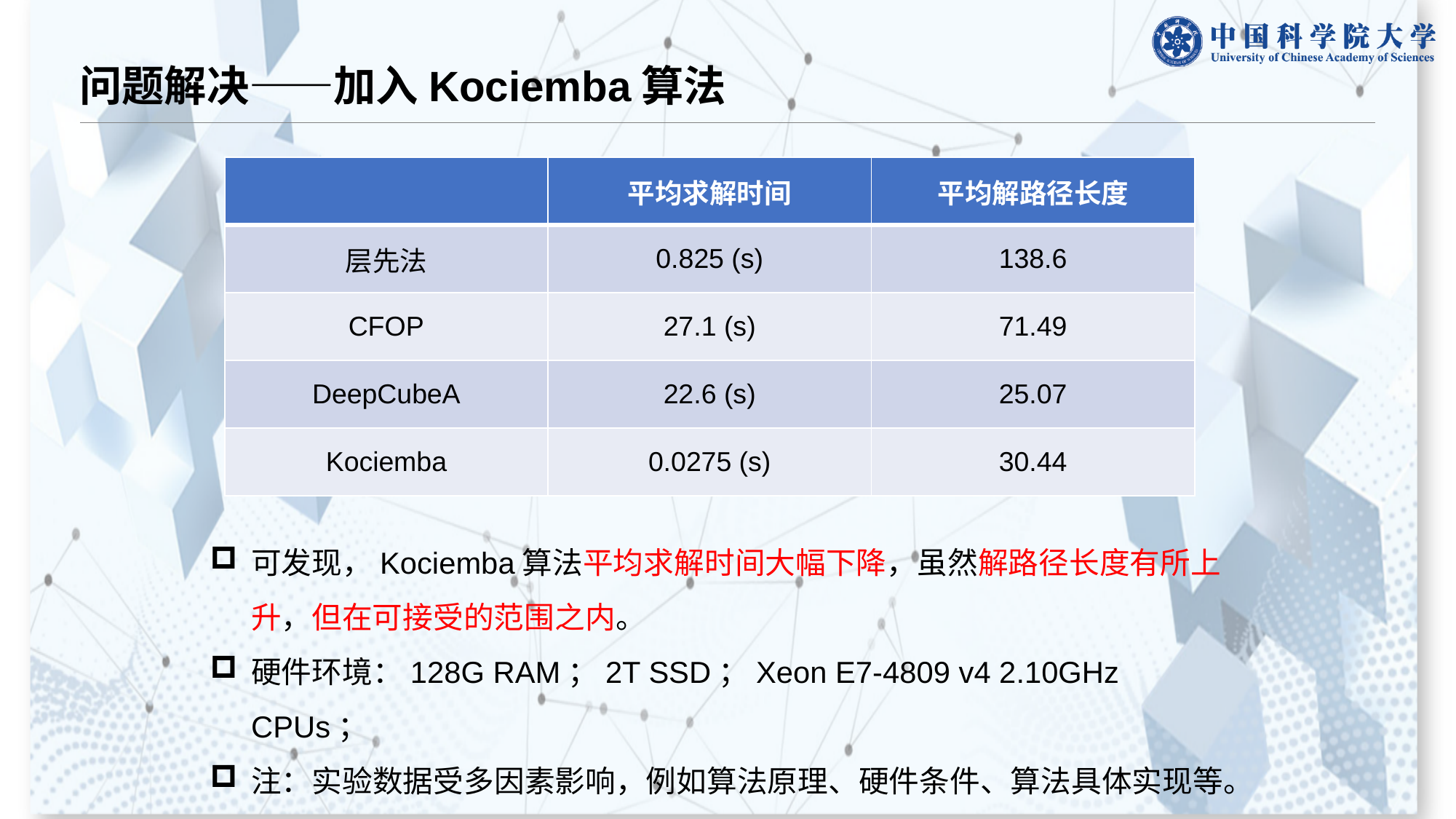

# 问题解决——加入Kociemba算法

|  | 平均求解时间 | 平均解路径长度 |
| --- | --- | --- |
| 层先法 | 0.825 (s) | 138.6 |
| CFOP | 27.1 (s) | 71.49 |
| DeepCubeA | 22.6 (s) | 25.07 |
| Kociemba | 0.0275 (s) | 30.44 |
可发现，Kociemba算法平均求解时间大幅下降，虽然解路径长度有所上升，但在可接受的范围之内。
硬件环境：128G RAM；2T SSD；Xeon E7-4809 v4 2.10GHz CPUs；
注：实验数据受多因素影响，例如算法原理、硬件条件、算法具体实现等。